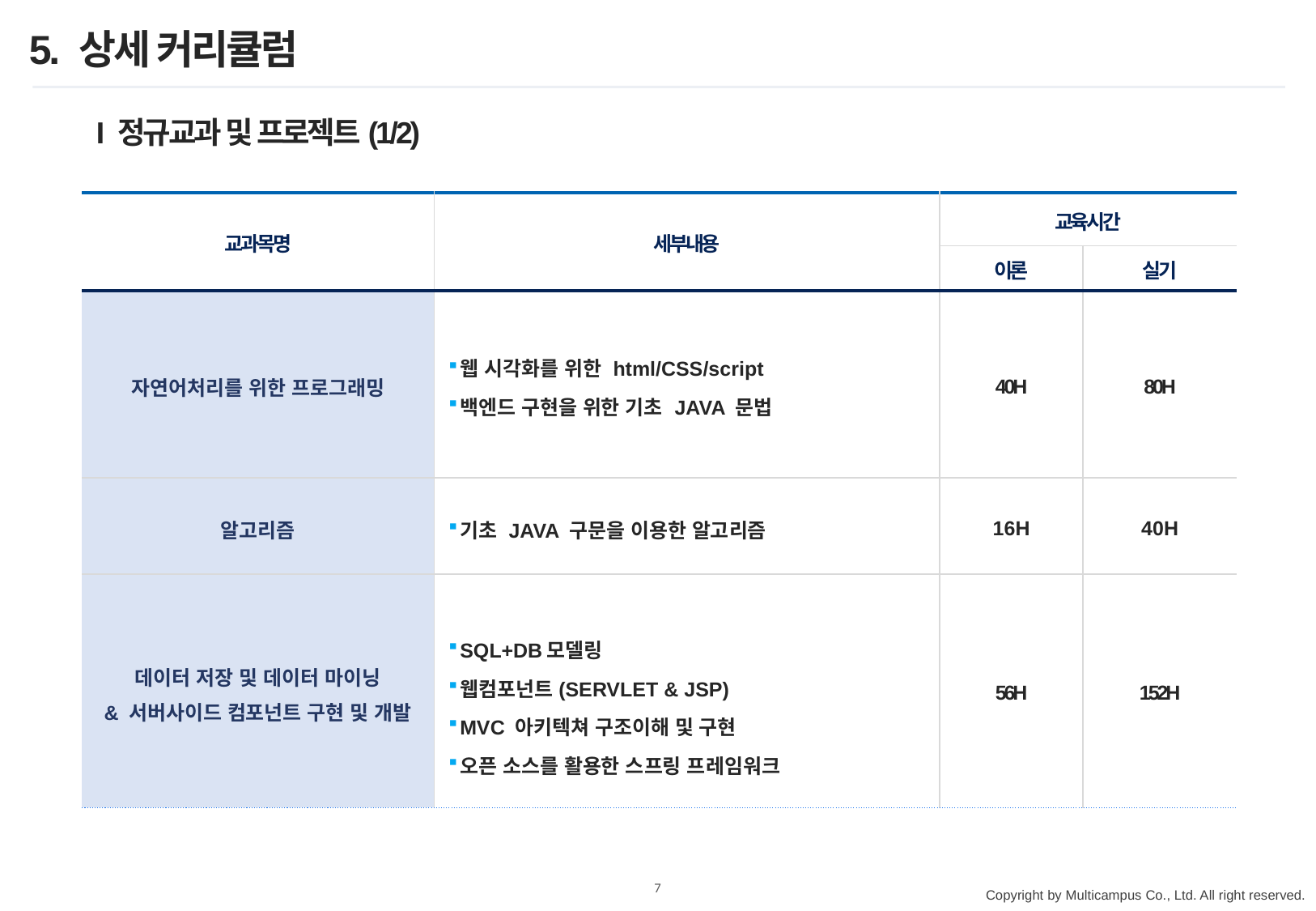

# 5. 상세 커리큘럼
I 정규교과 및 프로젝트(1/2)
| 교과목명 | 세부내용 | 교육시간 |  |
| --- | --- | --- | --- |
|  |  | 이론 | 실기 |
| 자연어처리를 위한 프로그래밍 | 웹 시각화를 위한 html/CSS/script 백엔드 구현을 위한 기초 JAVA 문법 | 40H | 80H |
| 알고리즘 | 기초 JAVA 구문을 이용한 알고리즘 | 16H | 40H |
| 데이터 저장 및 데이터 마이닝 & 서버사이드 컴포넌트 구현 및 개발 | SQL+DB모델링 웹컴포넌트(SERVLET & JSP) MVC 아키텍쳐 구조이해 및 구현 오픈 소스를 활용한 스프링 프레임워크 | 56H | 152H |